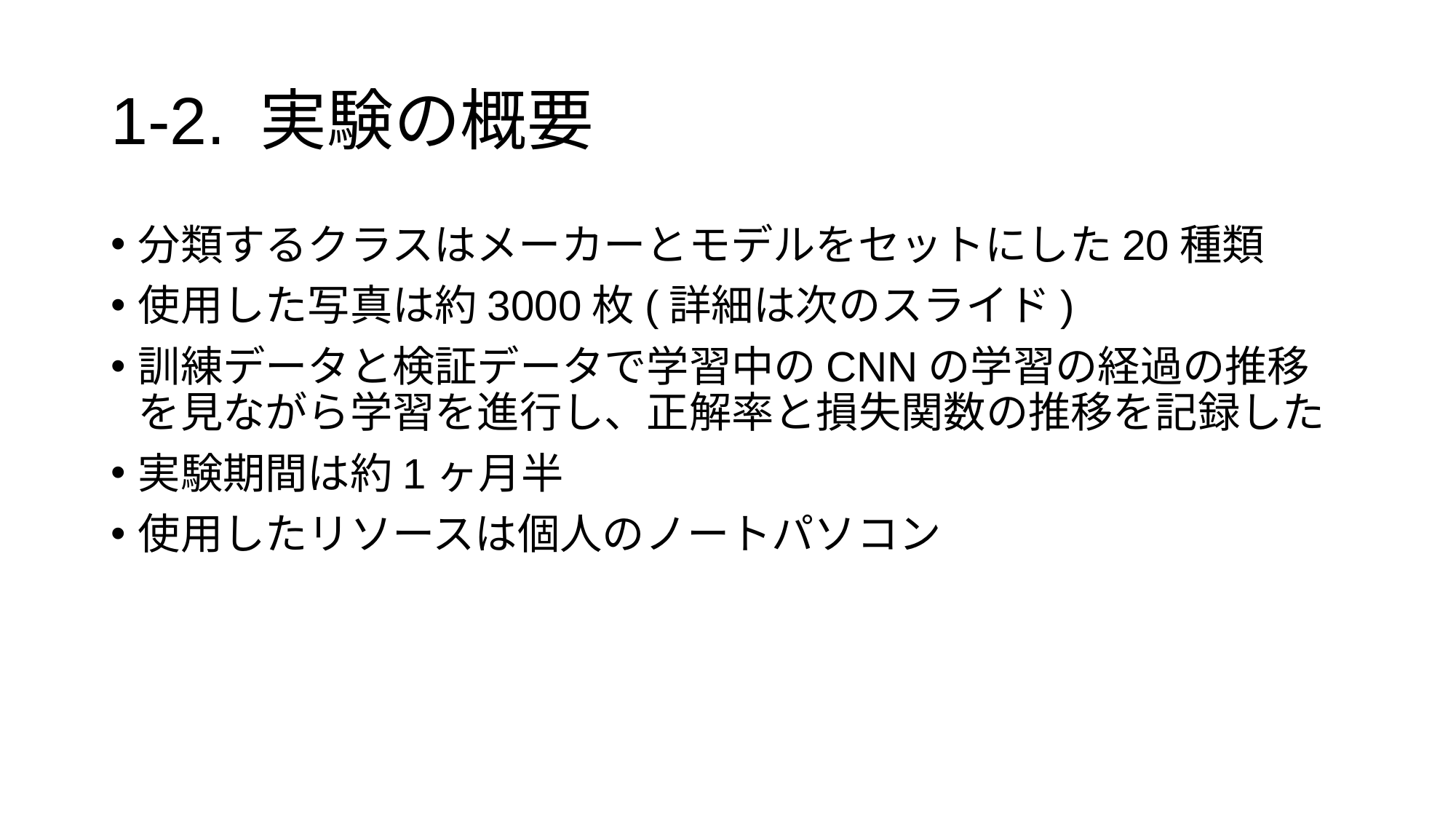

# 1-2. 実験の概要
分類するクラスはメーカーとモデルをセットにした20種類
使用した写真は約3000枚(詳細は次のスライド)
訓練データと検証データで学習中のCNNの学習の経過の推移を見ながら学習を進行し、正解率と損失関数の推移を記録した
実験期間は約1ヶ月半
使用したリソースは個人のノートパソコン